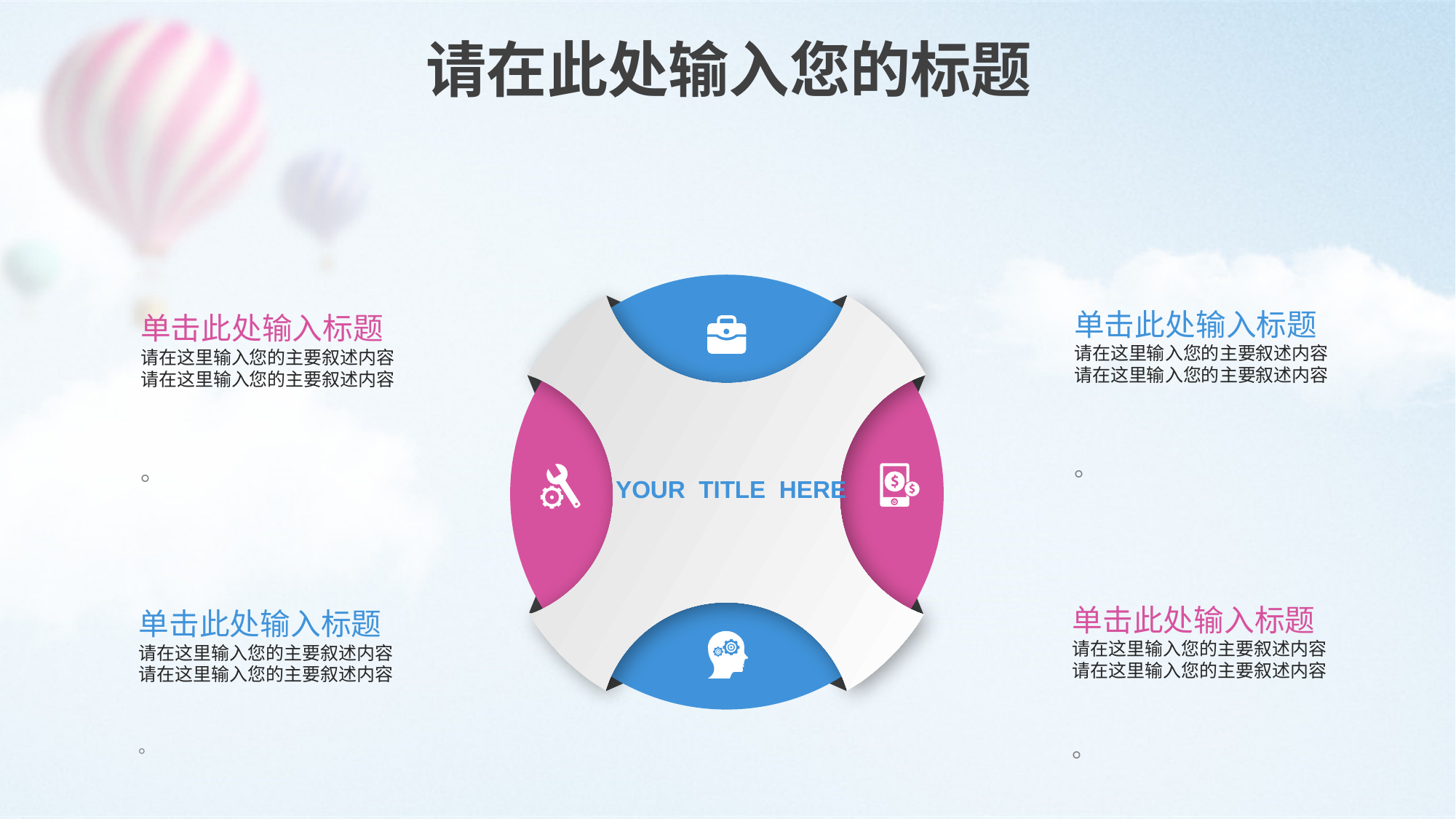

请在此处输入您的标题

单击此处输入标题
请在这里输入您的主要叙述内容
请在这里输入您的主要叙述内容

。
单击此处输入标题
请在这里输入您的主要叙述内容
请在这里输入您的主要叙述内容

。

YOUR  TITLE  HERE

单击此处输入标题
请在这里输入您的主要叙述内容
请在这里输入您的主要叙述内容

。
单击此处输入标题
请在这里输入您的主要叙述内容
请在这里输入您的主要叙述内容

。